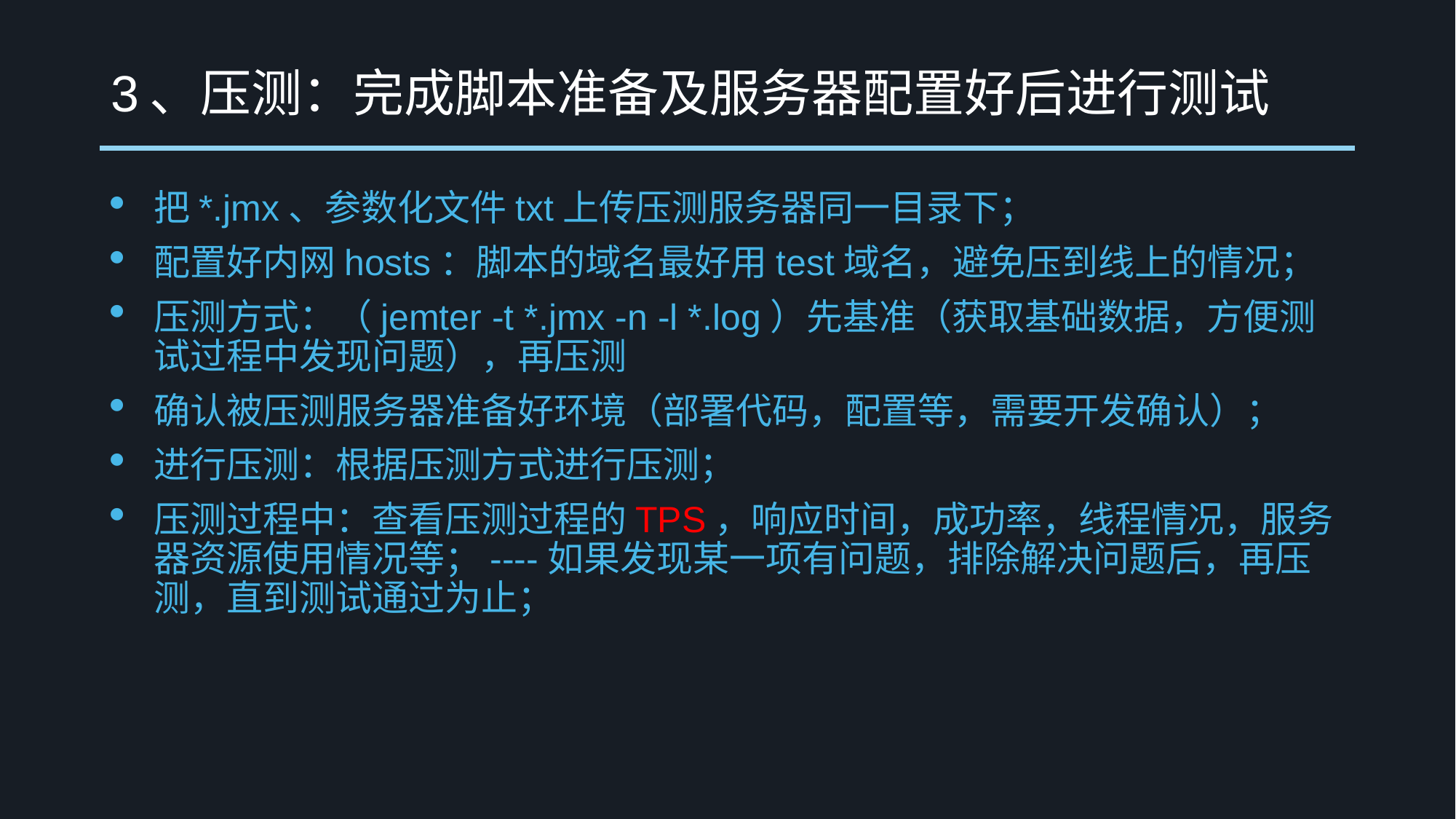

# 3、压测：完成脚本准备及服务器配置好后进行测试
把*.jmx、参数化文件txt上传压测服务器同一目录下；
配置好内网hosts：脚本的域名最好用test域名，避免压到线上的情况；
压测方式：（jemter -t *.jmx -n -l *.log）先基准（获取基础数据，方便测试过程中发现问题），再压测
确认被压测服务器准备好环境（部署代码，配置等，需要开发确认）；
进行压测：根据压测方式进行压测；
压测过程中：查看压测过程的TPS，响应时间，成功率，线程情况，服务器资源使用情况等；----如果发现某一项有问题，排除解决问题后，再压测，直到测试通过为止；